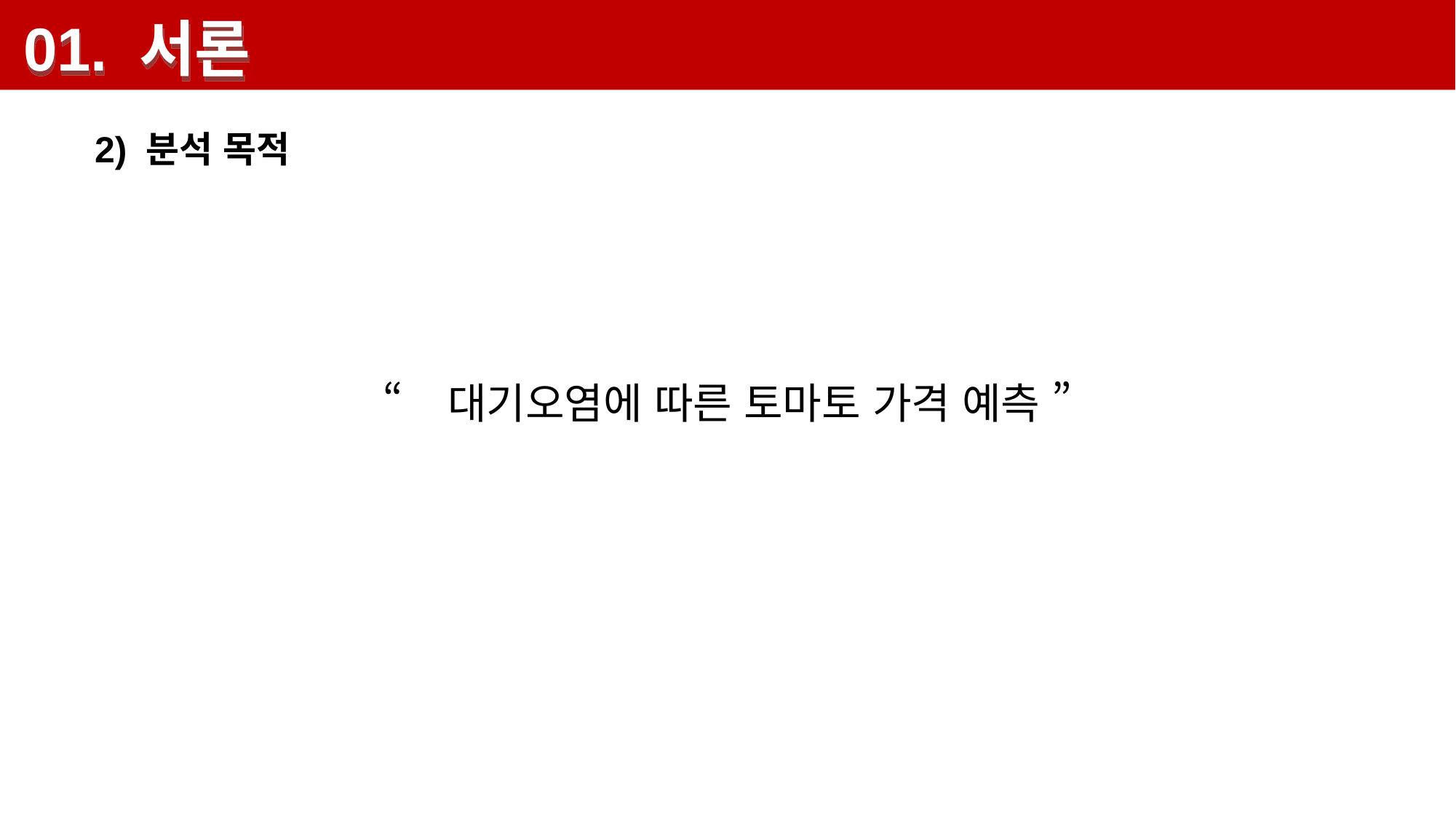

01. 서론
2) 분석 목적
“ 대기오염에 따른 토마토 가격 예측 ”